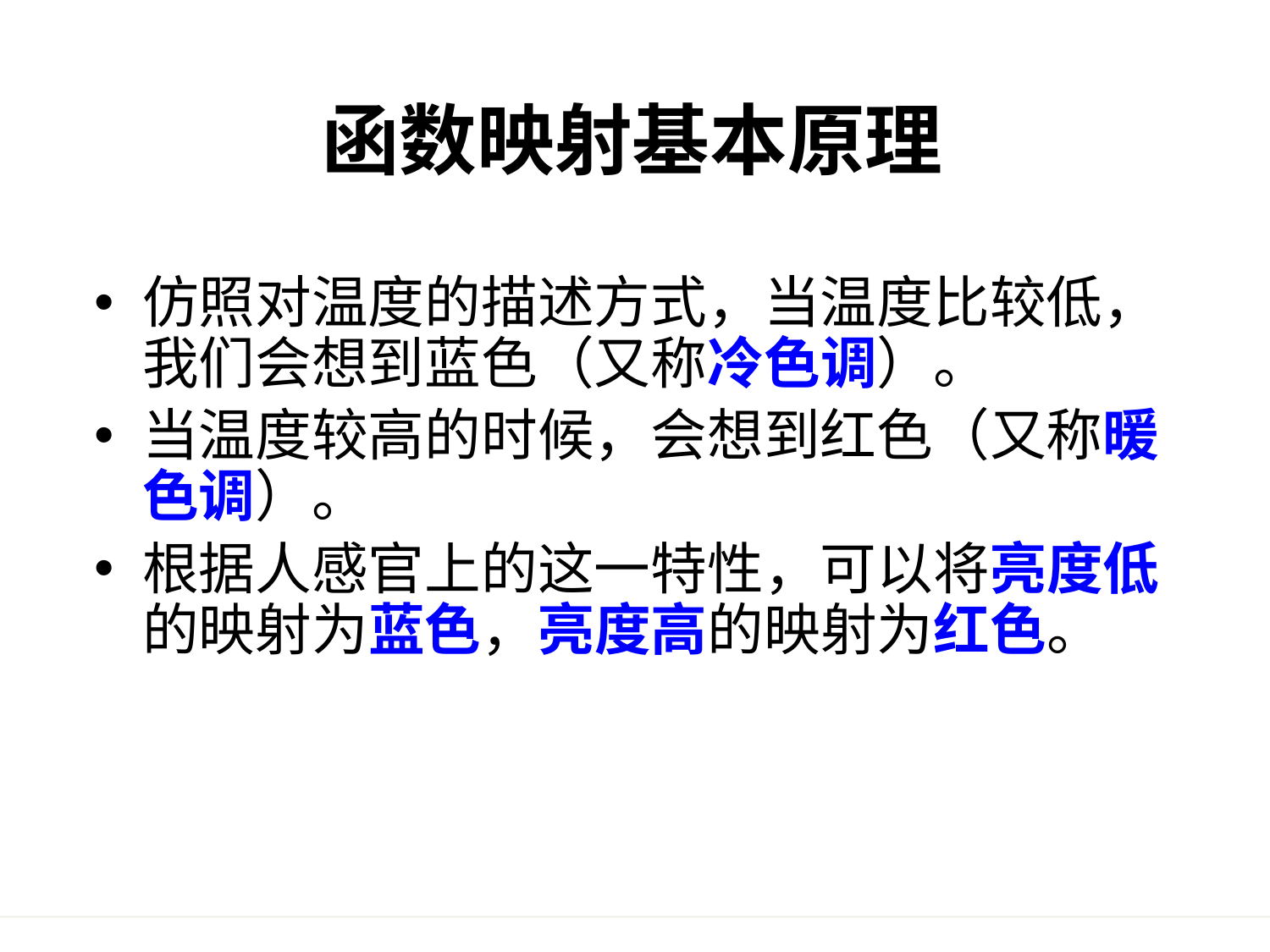

# 函数映射基本原理
仿照对温度的描述方式，当温度比较低，我们会想到蓝色（又称冷色调）。
当温度较高的时候，会想到红色（又称暖色调）。
根据人感官上的这一特性，可以将亮度低的映射为蓝色，亮度高的映射为红色。